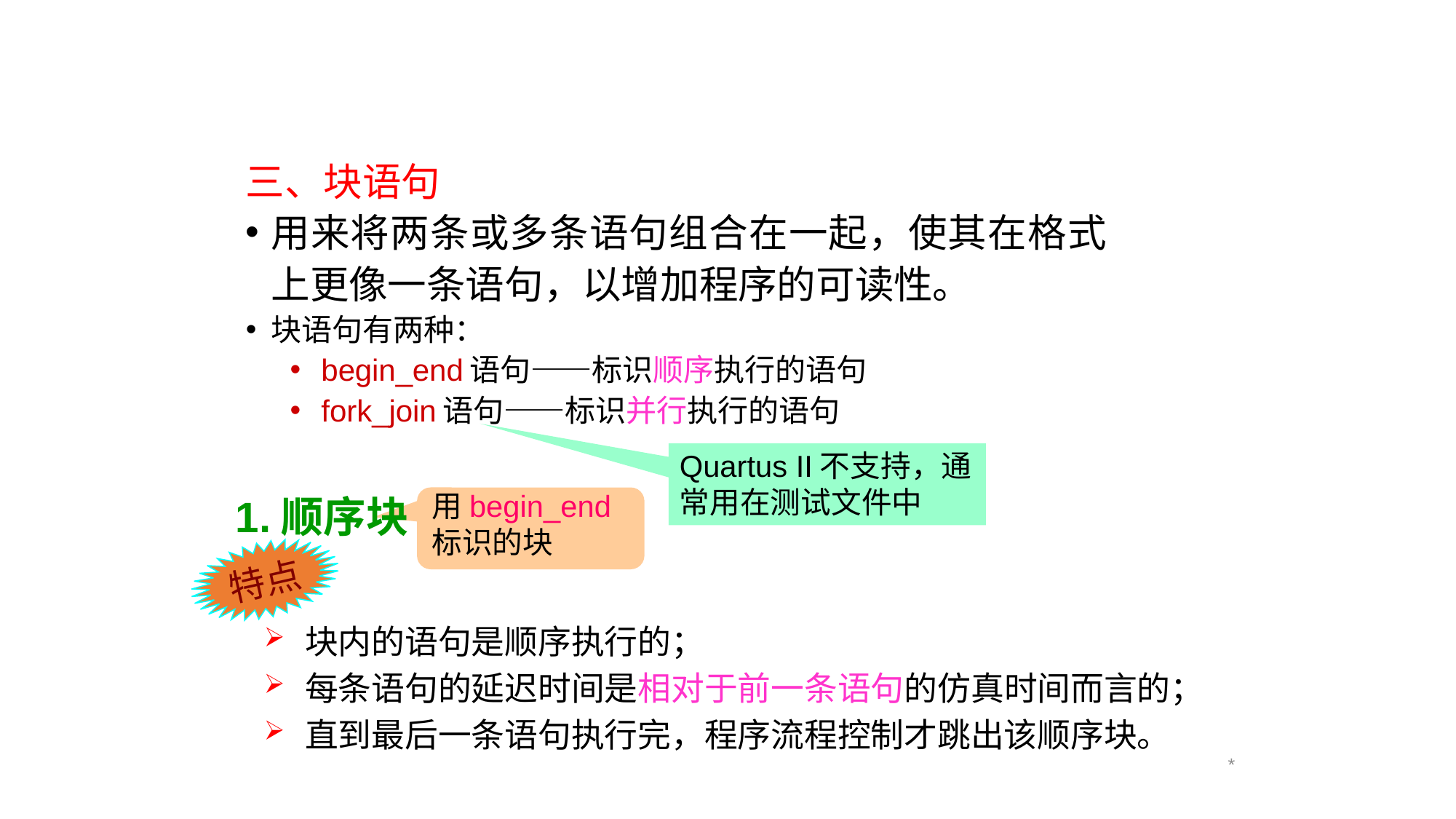

三、块语句
用来将两条或多条语句组合在一起，使其在格式上更像一条语句，以增加程序的可读性。
块语句有两种：
begin_end语句——标识顺序执行的语句
fork_join语句——标识并行执行的语句
Quartus II不支持，通常用在测试文件中
1.顺序块
用begin_end标识的块
特点
块内的语句是顺序执行的；
每条语句的延迟时间是相对于前一条语句的仿真时间而言的；
直到最后一条语句执行完，程序流程控制才跳出该顺序块。
*